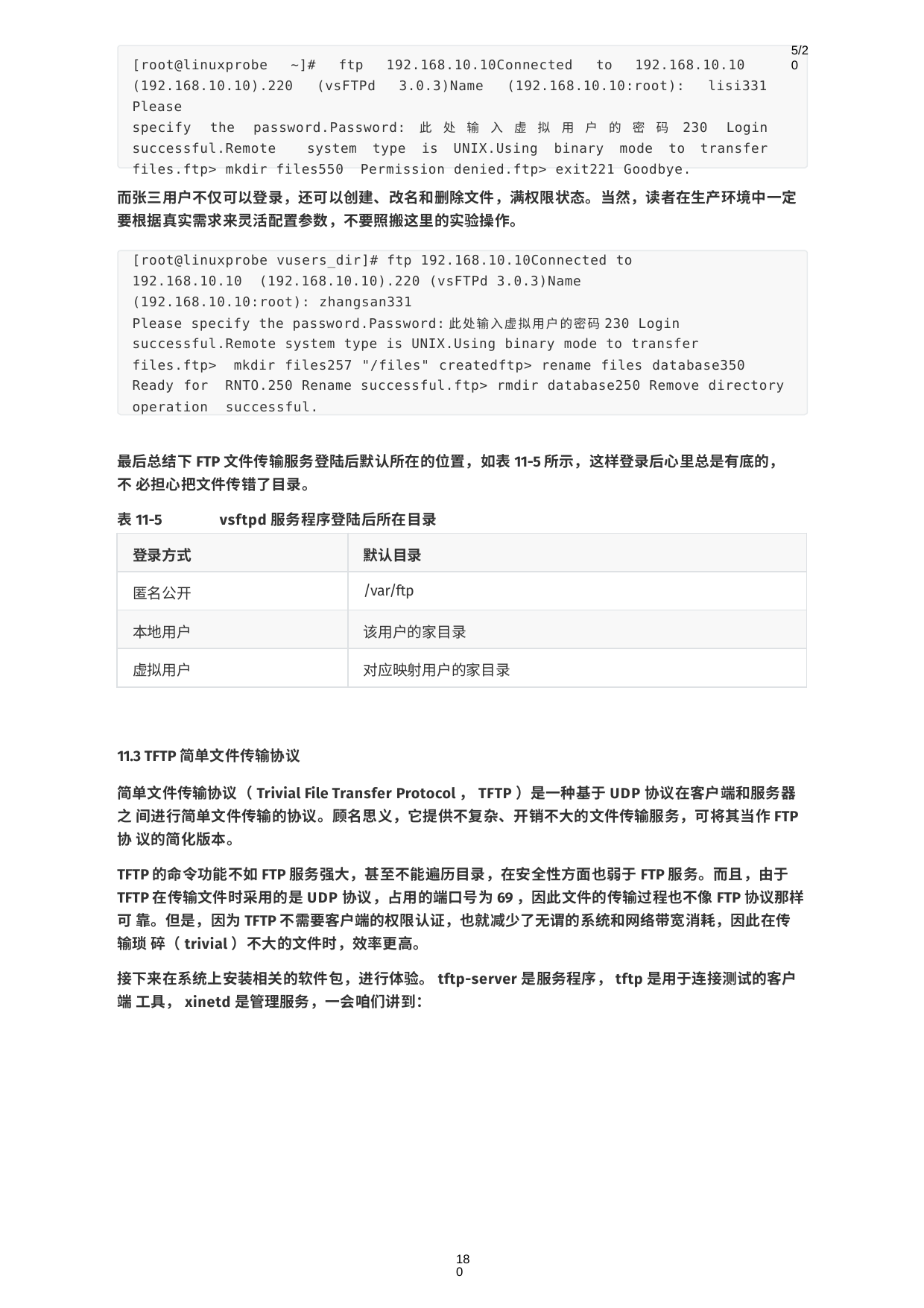

5/20

[root@linuxprobe ~]# ftp 192.168.10.10Connected to 192.168.10.10  (192.168.10.10).220 (vsFTPd 3.0.3)Name (192.168.10.10:root): lisi331 Please
specify the password.Password:此处输入虚拟用户的密码230 Login successful.Remote  system type is UNIX.Using binary mode to transfer files.ftp> mkdir files550  Permission denied.ftp> exit221 Goodbye.
而张三用户不仅可以登录，还可以创建、改名和删除文件，满权限状态。当然，读者在生产环境中一定 要根据真实需求来灵活配置参数，不要照搬这里的实验操作。

[root@linuxprobe vusers_dir]# ftp 192.168.10.10Connected to 192.168.10.10  (192.168.10.10).220 (vsFTPd 3.0.3)Name (192.168.10.10:root): zhangsan331
Please specify the password.Password:此处输入虚拟用户的密码230 Login  successful.Remote system type is UNIX.Using binary mode to transfer files.ftp>  mkdir files257 "/files" createdftp> rename files database350 Ready for  RNTO.250 Rename successful.ftp> rmdir database250 Remove directory operation  successful.

最后总结下FTP文件传输服务登陆后默认所在的位置，如表11-5所示，这样登录后心里总是有底的，不 必担心把文件传错了目录。
表11-5	vsftpd服务程序登陆后所在目录

| 登录方式 | 默认目录 |
| --- | --- |
| 匿名公开 | /var/ftp |
| 本地用户 | 该用户的家目录 |
| 虚拟用户 | 对应映射用户的家目录 |
11.3 TFTP简单文件传输协议
简单文件传输协议（Trivial File Transfer Protocol，TFTP）是一种基于UDP协议在客户端和服务器之 间进行简单文件传输的协议。顾名思义，它提供不复杂、开销不大的文件传输服务，可将其当作FTP协 议的简化版本。
TFTP的命令功能不如FTP服务强大，甚至不能遍历目录，在安全性方面也弱于FTP服务。而且，由于 TFTP在传输文件时采用的是UDP协议，占用的端口号为69，因此文件的传输过程也不像FTP协议那样可 靠。但是，因为TFTP不需要客户端的权限认证，也就减少了无谓的系统和网络带宽消耗，因此在传输琐 碎（trivial）不大的文件时，效率更高。
接下来在系统上安装相关的软件包，进行体验。tftp-server是服务程序，tftp是用于连接测试的客户端 工具，xinetd是管理服务，一会咱们讲到：
180